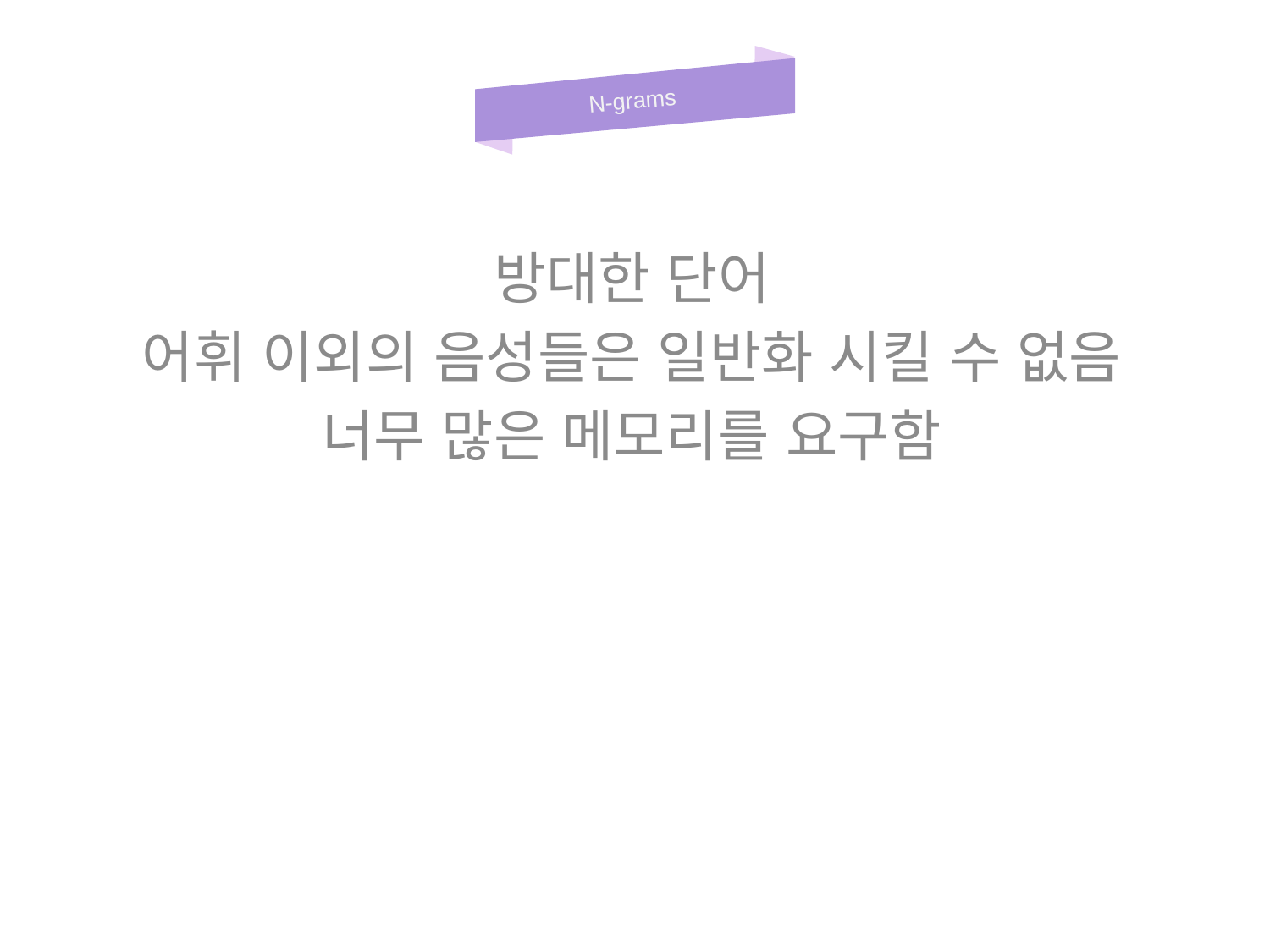

N-grams

방대한 단어
어휘 이외의 음성들은 일반화 시킬 수 없음
너무 많은 메모리를 요구함